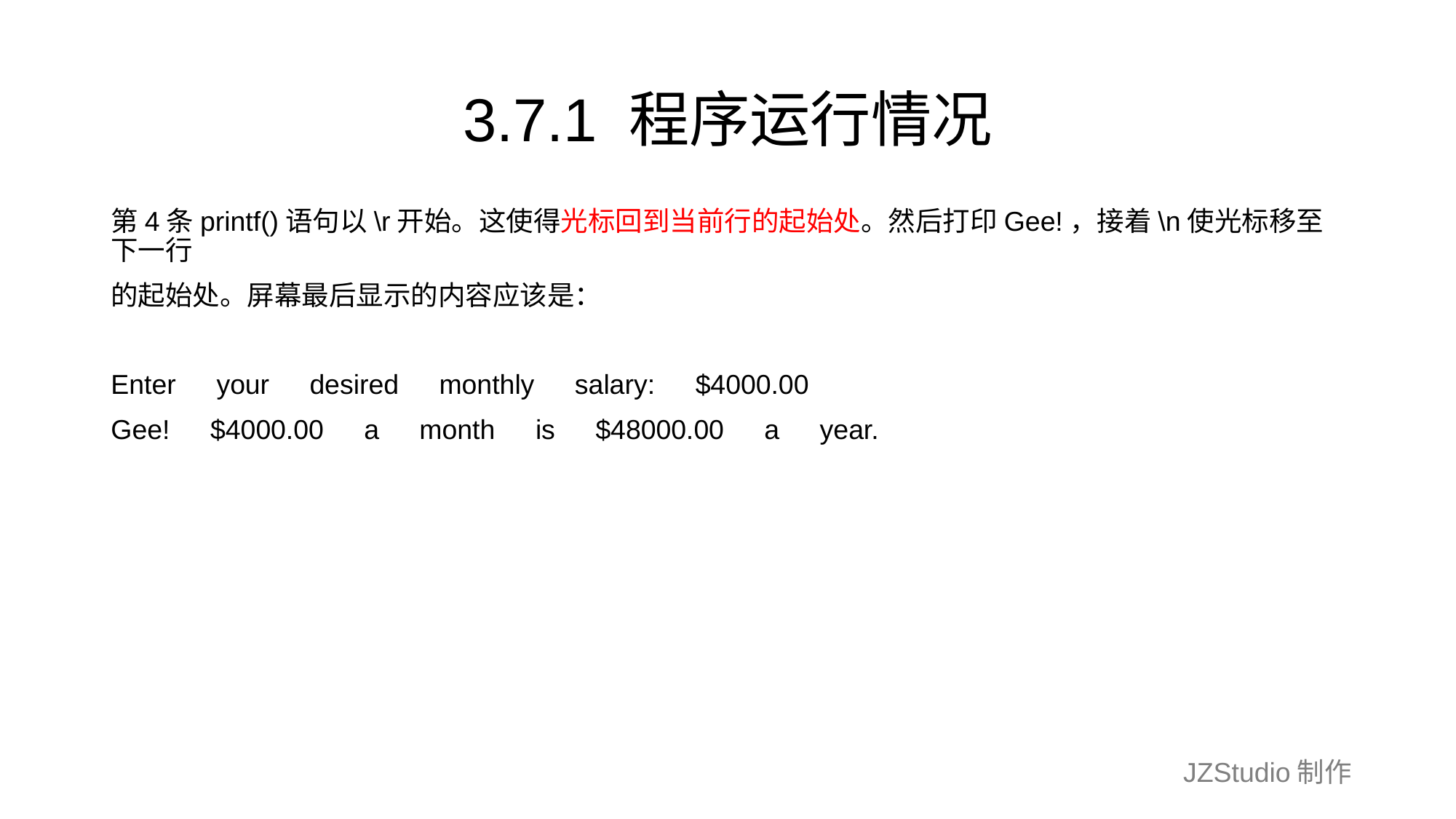

# 3.7.1 程序运行情况
第4条printf()语句以\r开始。这使得光标回到当前行的起始处。然后打印Gee!，接着\n使光标移至下一行
的起始处。屏幕最后显示的内容应该是：

Enter　your　desired　monthly　salary:　$4000.00
Gee!　$4000.00　a　month　is　$48000.00　a　year.